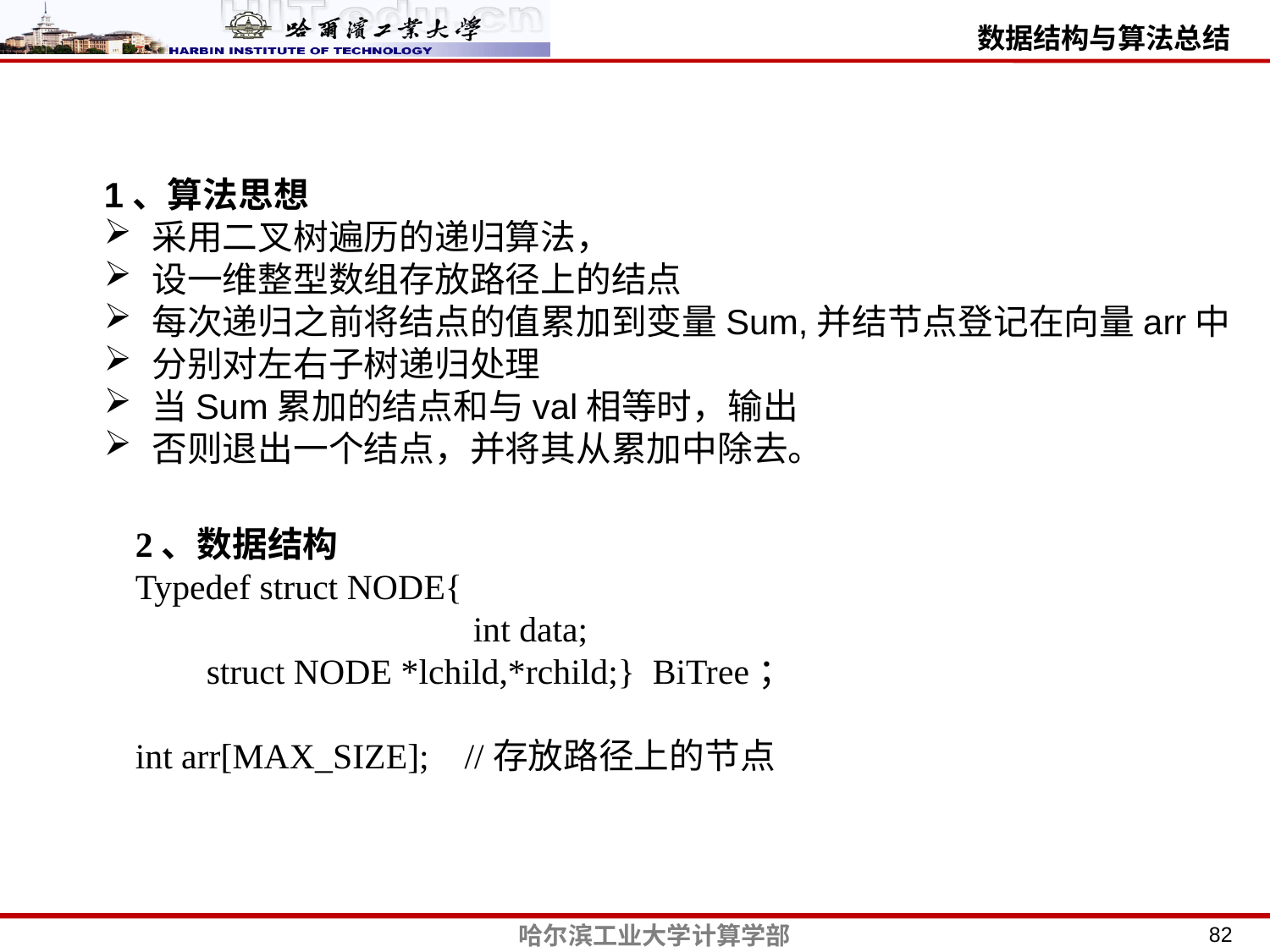

1、算法思想
采用二叉树遍历的递归算法，
设一维整型数组存放路径上的结点
每次递归之前将结点的值累加到变量Sum,并结节点登记在向量arr中
分别对左右子树递归处理
当Sum累加的结点和与val相等时，输出
否则退出一个结点，并将其从累加中除去。
2、数据结构
Typedef struct NODE{
                                      int data;
        struct NODE *lchild,*rchild;}  BiTree；

int arr[MAX_SIZE];    //存放路径上的节点